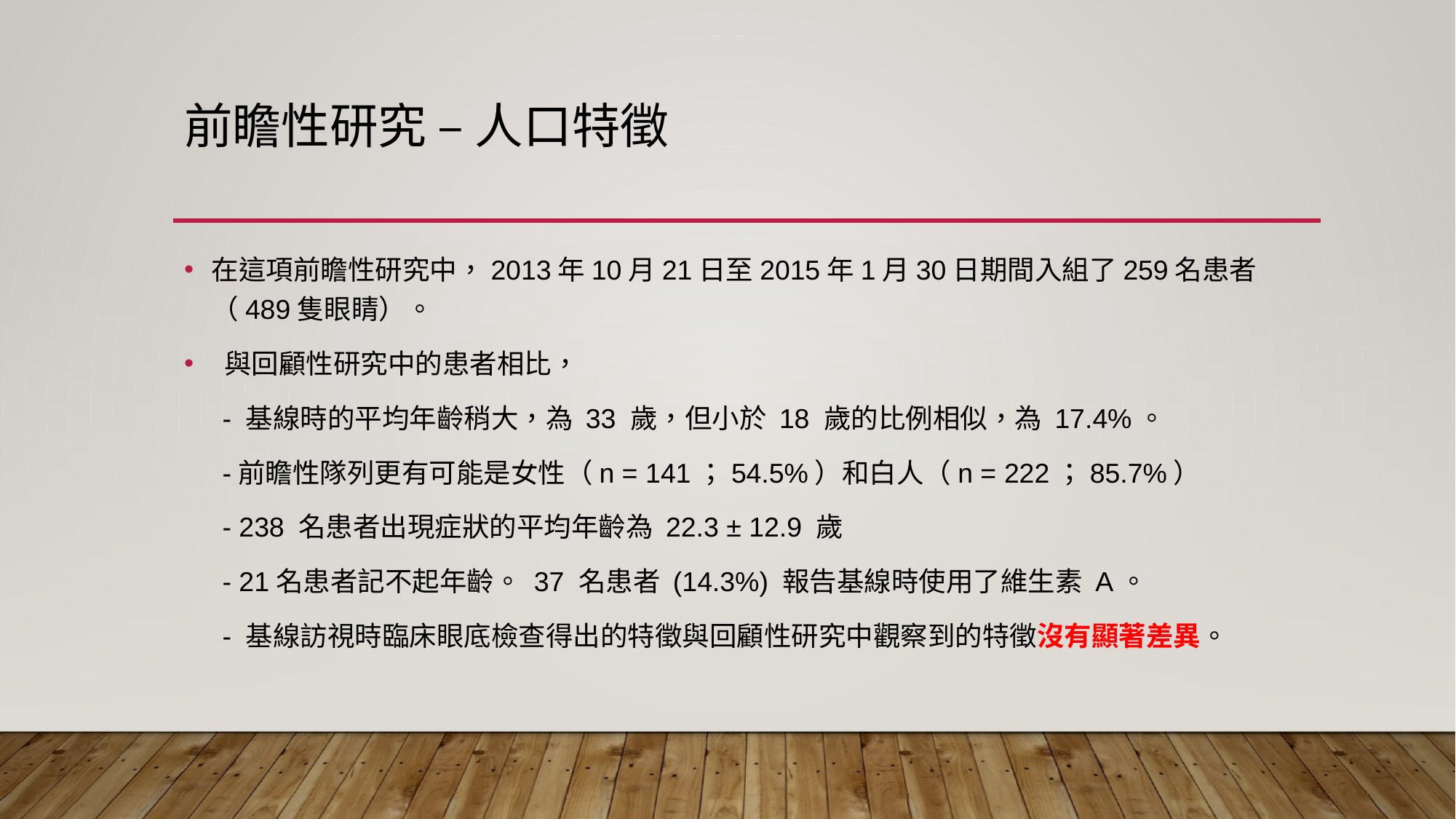

# 前瞻性研究 – 人口特徵
在這項前瞻性研究中，2013年10月21日至2015年1月30日期間入組了259名患者（489隻眼睛）。
 與回顧性研究中的患者相比，
     - 基線時的平均年齡稍大，為 33 歲，但小於 18 歲的比例相似，為 17.4%。
     -前瞻性隊列更有可能是女性（n = 141；54.5%）和白人（n = 222；85.7%）
     - 238 名患者出現症狀的平均年齡為 22.3 ± 12.9 歲
     - 21名患者記不起年齡。 37 名患者 (14.3%) 報告基線時使用了維生素 A。
     - 基線訪視時臨床眼底檢查得出的特徵與回顧性研究中觀察到的特徵沒有顯著差異。